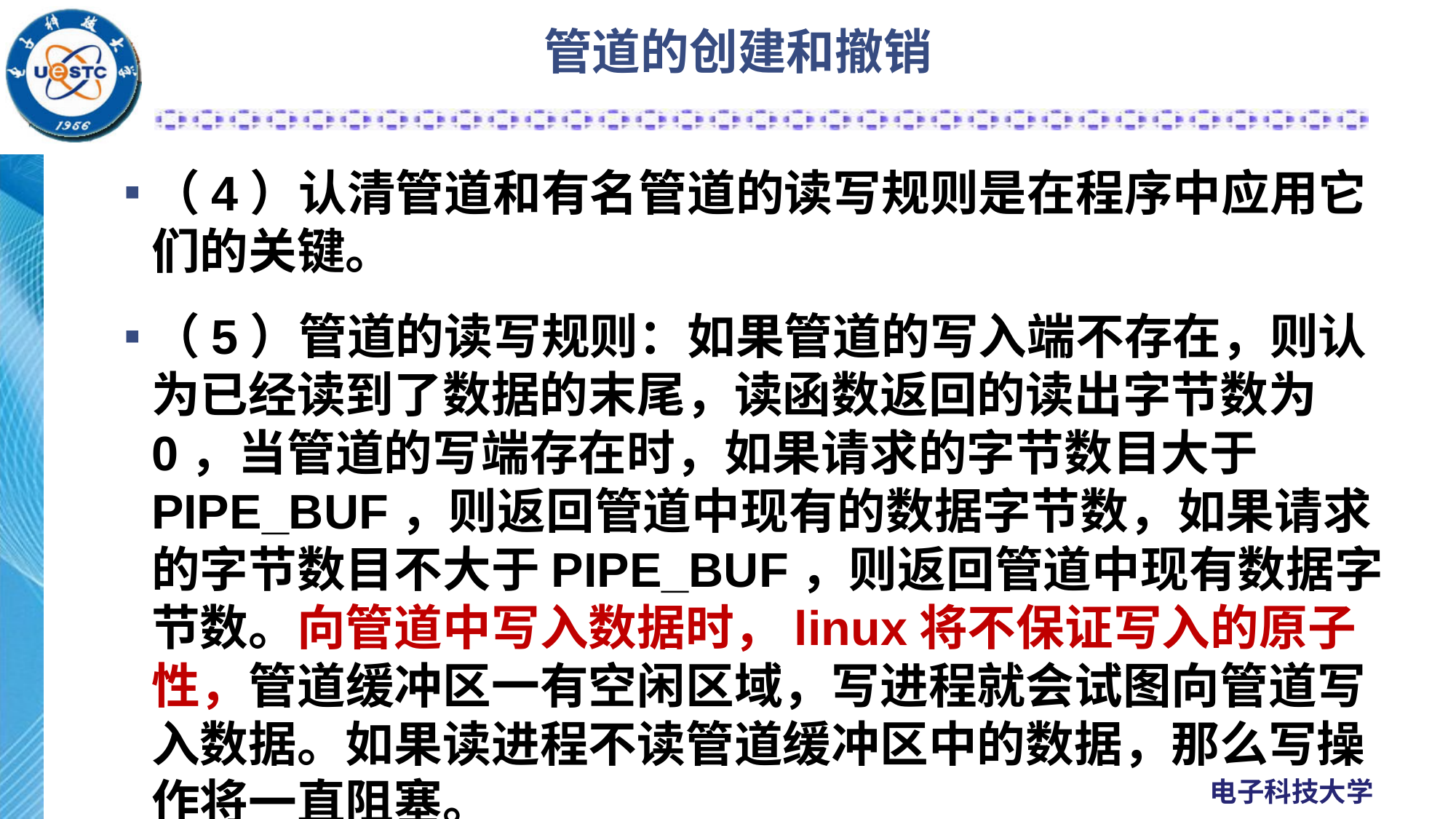

# 管道的创建和撤销
（4）认清管道和有名管道的读写规则是在程序中应用它们的关键。
（5）管道的读写规则：如果管道的写入端不存在，则认为已经读到了数据的末尾，读函数返回的读出字节数为0，当管道的写端存在时，如果请求的字节数目大于PIPE_BUF，则返回管道中现有的数据字节数，如果请求的字节数目不大于PIPE_BUF，则返回管道中现有数据字节数。向管道中写入数据时，linux将不保证写入的原子性，管道缓冲区一有空闲区域，写进程就会试图向管道写入数据。如果读进程不读管道缓冲区中的数据，那么写操作将一直阻塞。